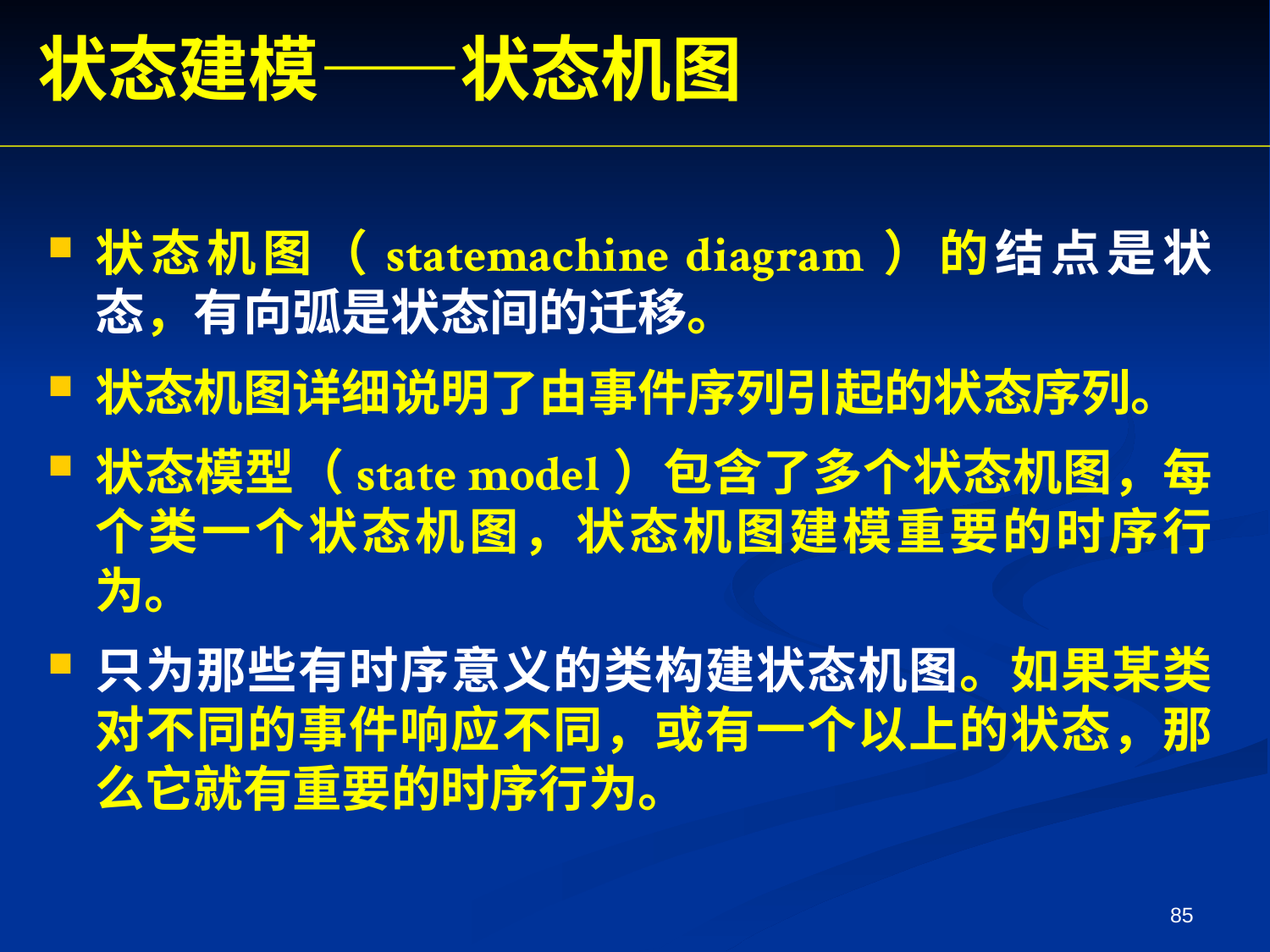

状态建模——状态机图

状态机图（statemachine diagram）的结点是状态，有向弧是状态间的迁移。
状态机图详细说明了由事件序列引起的状态序列。
状态模型（state model）包含了多个状态机图，每个类一个状态机图，状态机图建模重要的时序行为。
只为那些有时序意义的类构建状态机图。如果某类对不同的事件响应不同，或有一个以上的状态，那么它就有重要的时序行为。
85